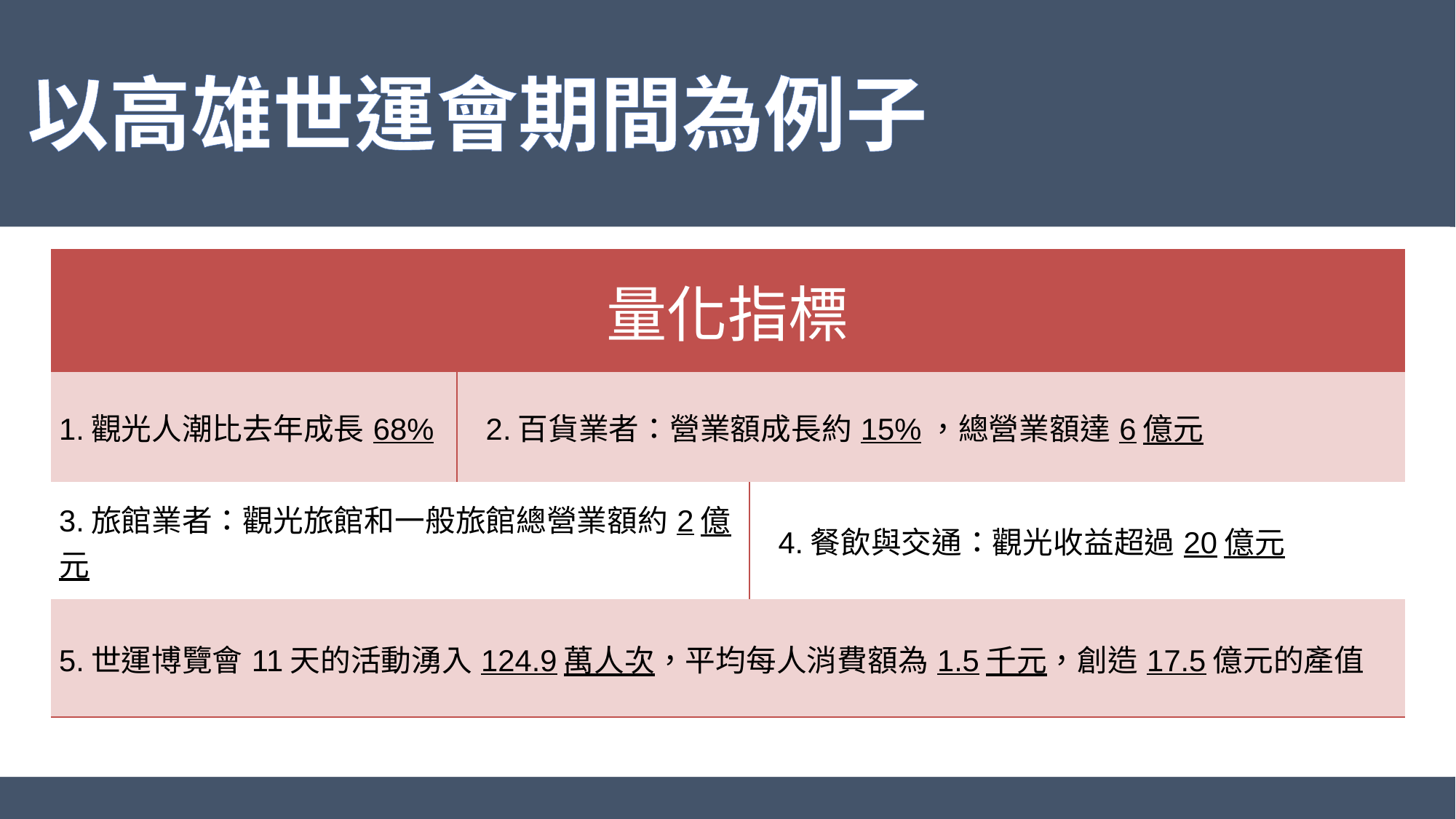

# 以高雄世運會期間為例子

| 量化指標 |  |  |  |  |
| --- | --- | --- | --- | --- |
| 1.觀光人潮比去年成長68% |  | 2.百貨業者：營業額成長約15%，總營業額達6億元 |  |  |
| 3.旅館業者：觀光旅館和一般旅館總營業額約2億元 |  |  |  | 4.餐飲與交通：觀光收益超過20億元 |
| 5.世運博覽會11天的活動湧入124.9萬人次，平均每人消費額為1.5千元，創造17.5億元的產值 |  |  |  |  |